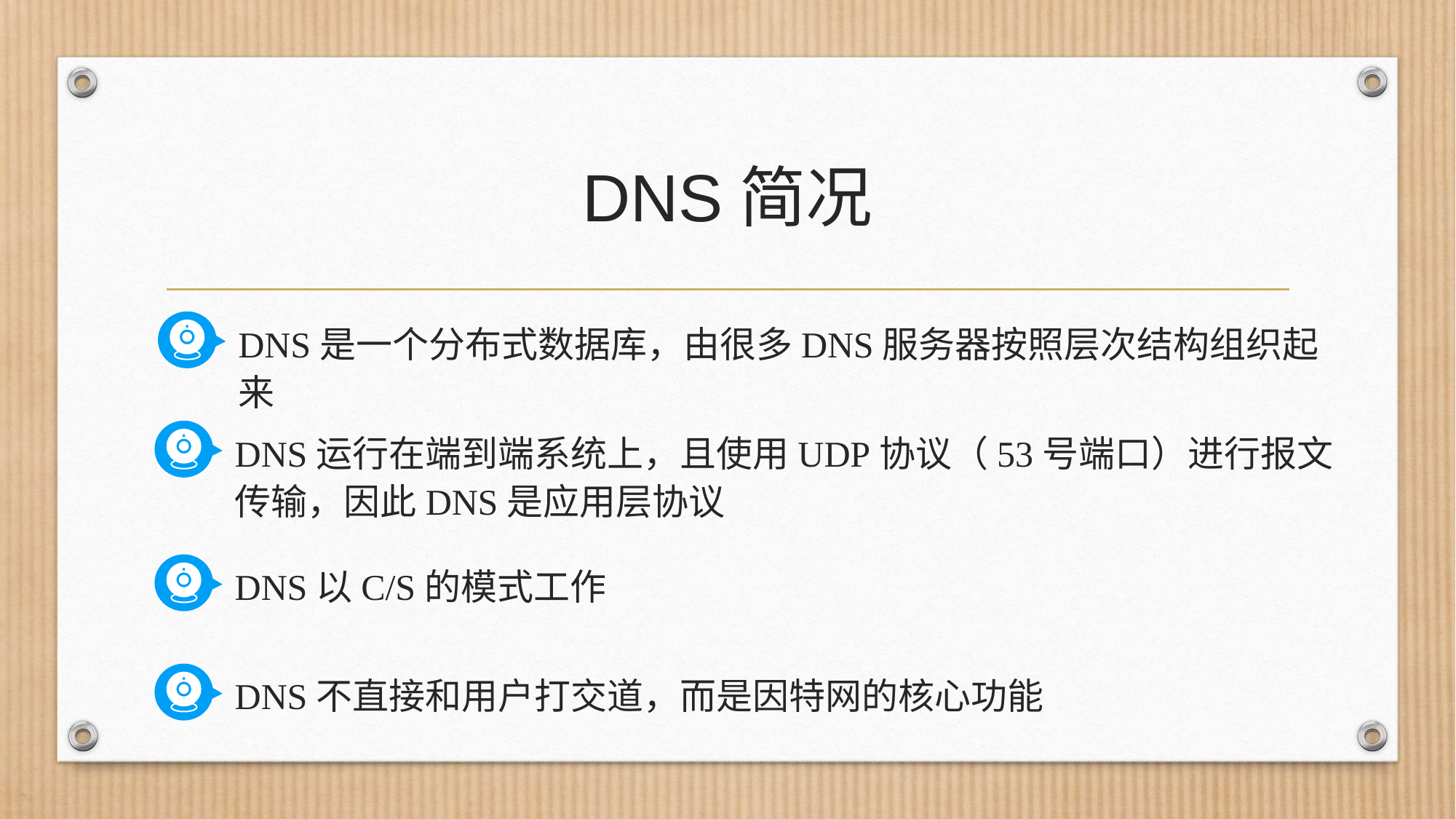

# DNS简况

DNS是一个分布式数据库，由很多DNS服务器按照层次结构组织起来

DNS运行在端到端系统上，且使用UDP协议（53号端口）进行报文传输，因此DNS是应用层协议

DNS以C/S的模式工作

DNS不直接和用户打交道，而是因特网的核心功能